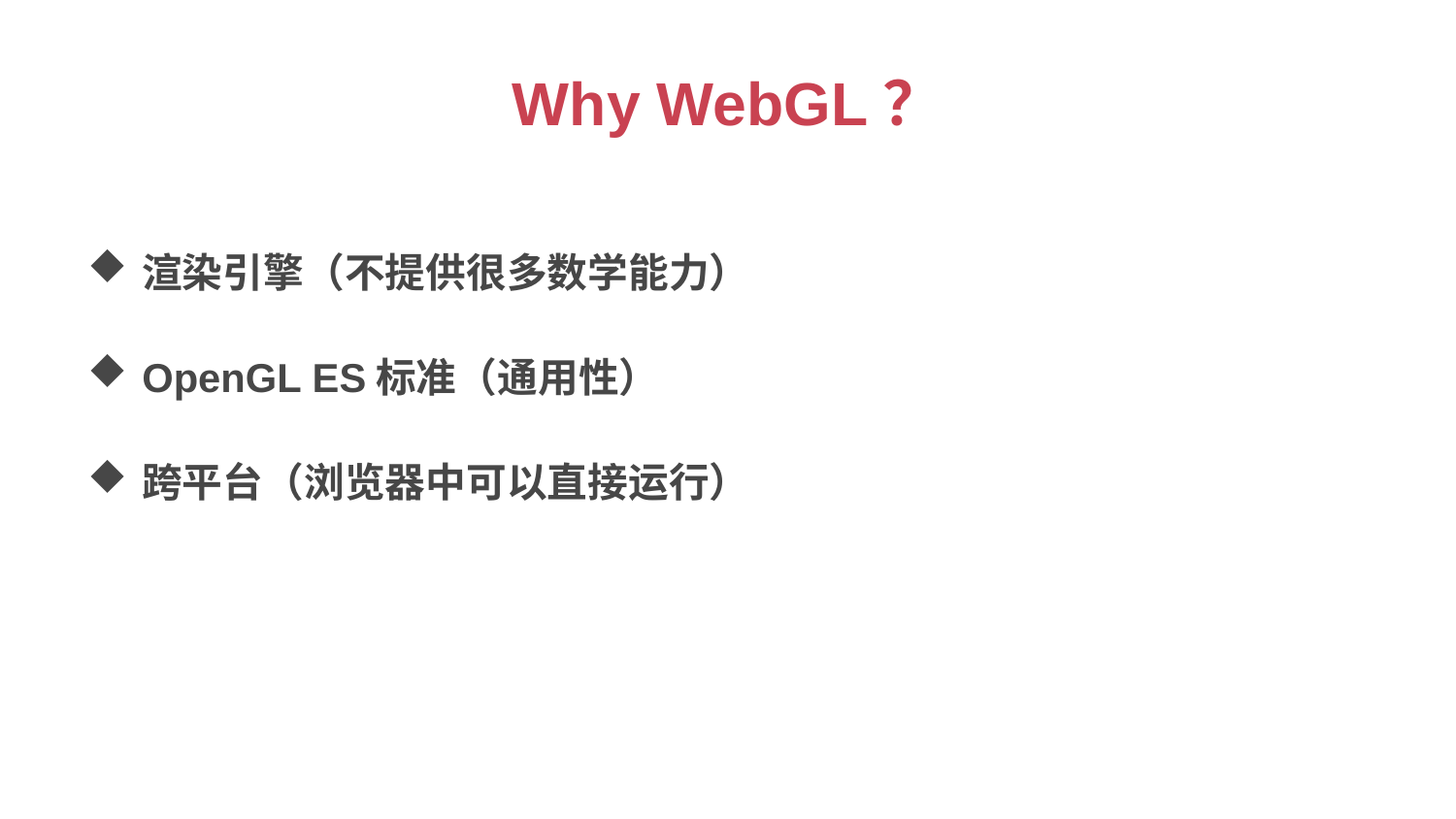

# Why WebGL？
渲染引擎（不提供很多数学能力）
OpenGL ES标准（通用性）
跨平台（浏览器中可以直接运行）